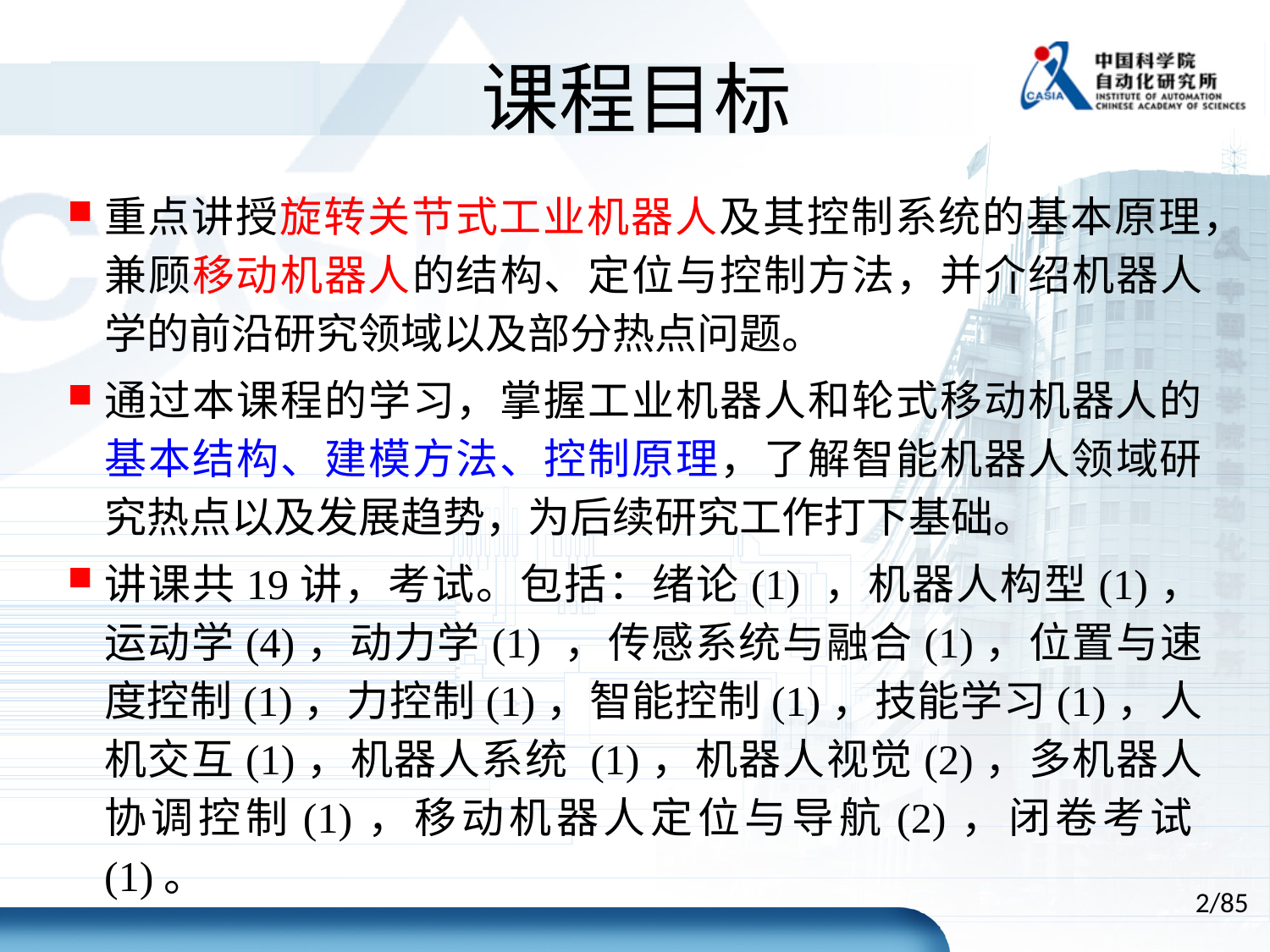

# 课程目标
重点讲授旋转关节式工业机器人及其控制系统的基本原理，兼顾移动机器人的结构、定位与控制方法，并介绍机器人学的前沿研究领域以及部分热点问题。
通过本课程的学习，掌握工业机器人和轮式移动机器人的基本结构、建模方法、控制原理，了解智能机器人领域研究热点以及发展趋势，为后续研究工作打下基础。
讲课共19讲，考试。包括：绪论(1) ，机器人构型(1)，运动学(4)，动力学(1) ，传感系统与融合(1)，位置与速度控制(1)，力控制(1)，智能控制(1)，技能学习(1)，人机交互(1)，机器人系统 (1)，机器人视觉(2)，多机器人协调控制(1)，移动机器人定位与导航(2)，闭卷考试(1)。
2/85